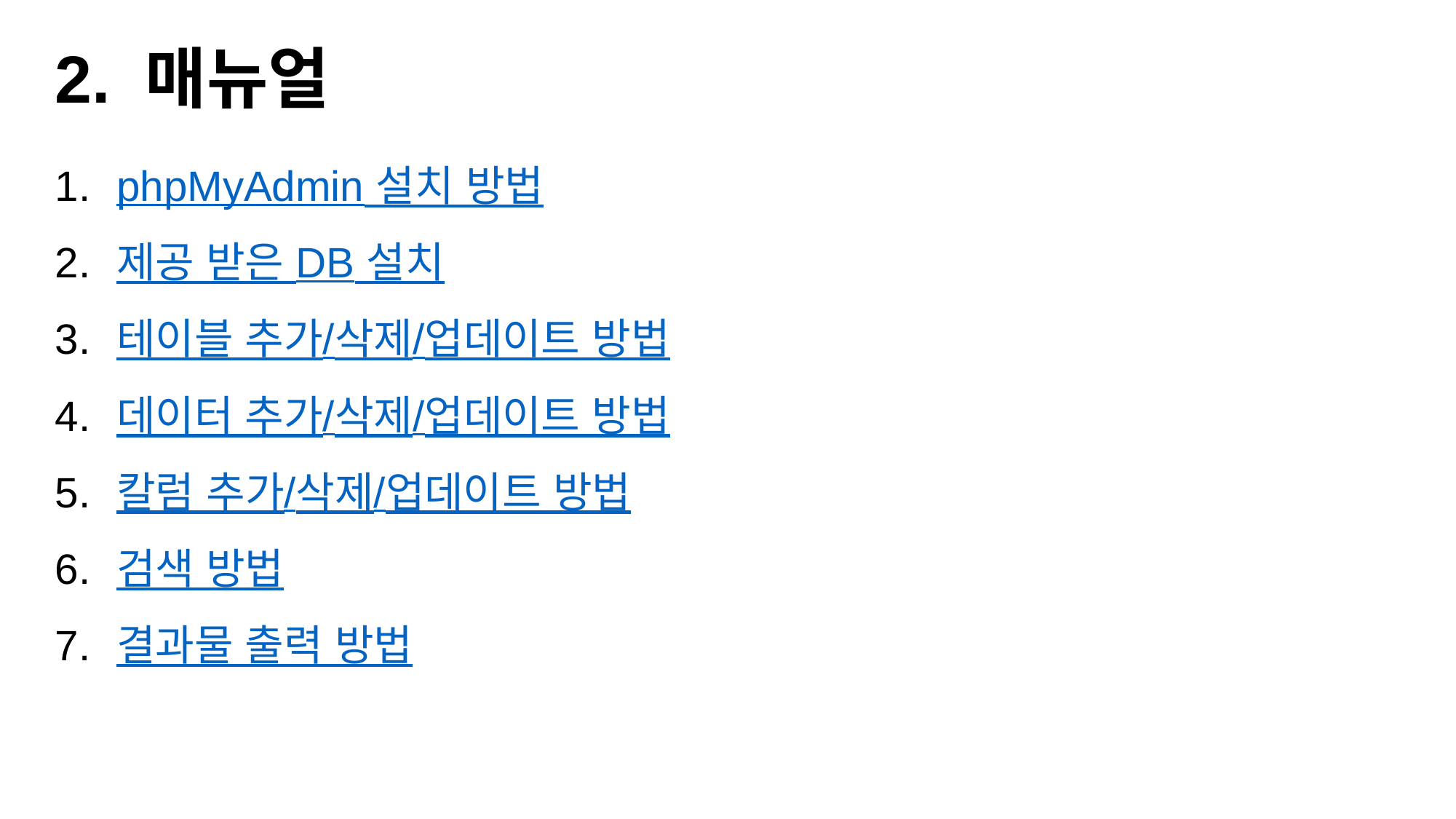

# 2. 매뉴얼
phpMyAdmin 설치 방법
제공 받은 DB 설치
테이블 추가/삭제/업데이트 방법
데이터 추가/삭제/업데이트 방법
칼럼 추가/삭제/업데이트 방법
검색 방법
결과물 출력 방법